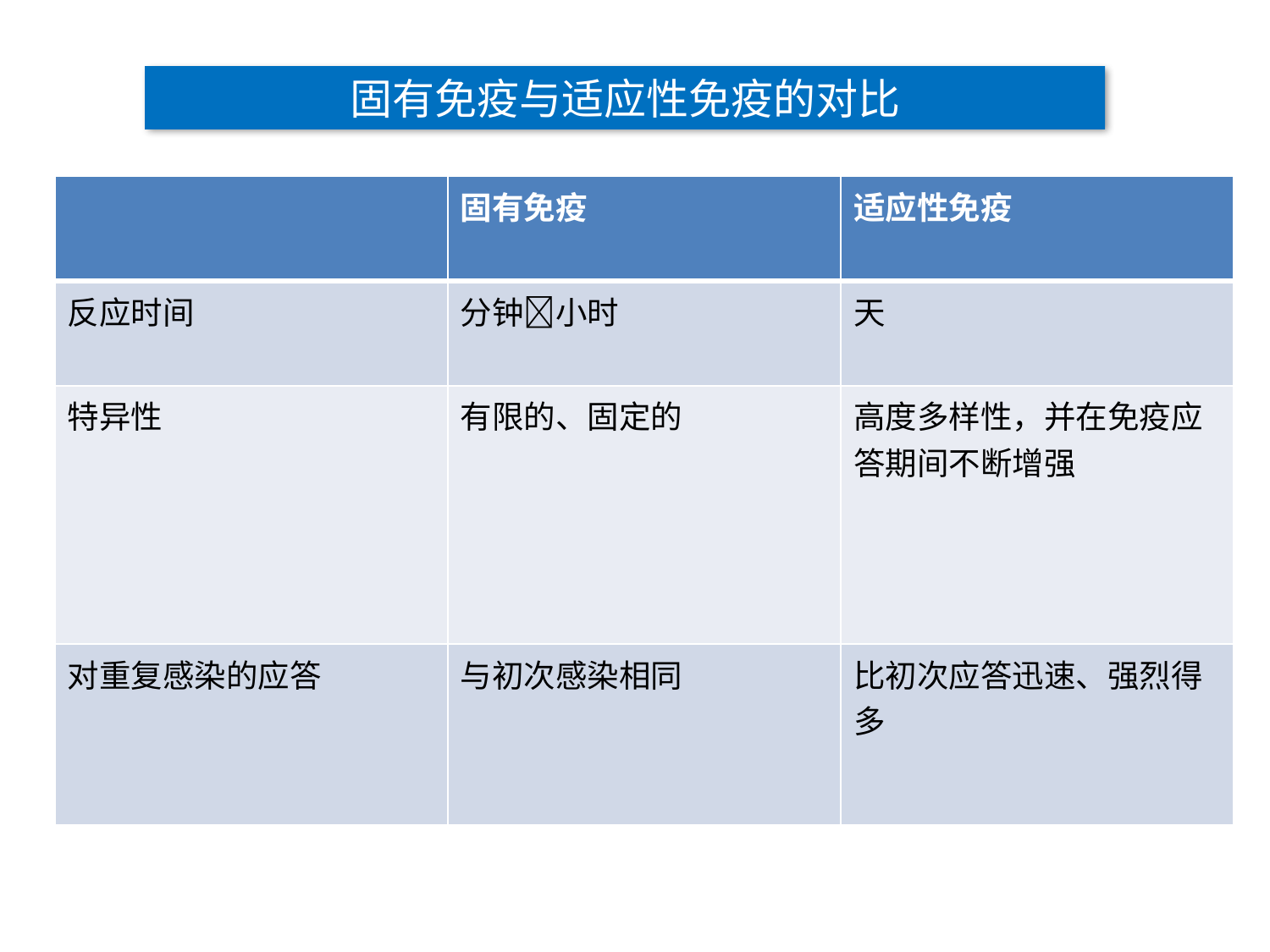

固有免疫与适应性免疫的对比
|  | 固有免疫 | 适应性免疫 |
| --- | --- | --- |
| 反应时间 | 分钟∼小时 | 天 |
| 特异性 | 有限的、固定的 | 高度多样性，并在免疫应答期间不断增强 |
| 对重复感染的应答 | 与初次感染相同 | 比初次应答迅速、强烈得多 |